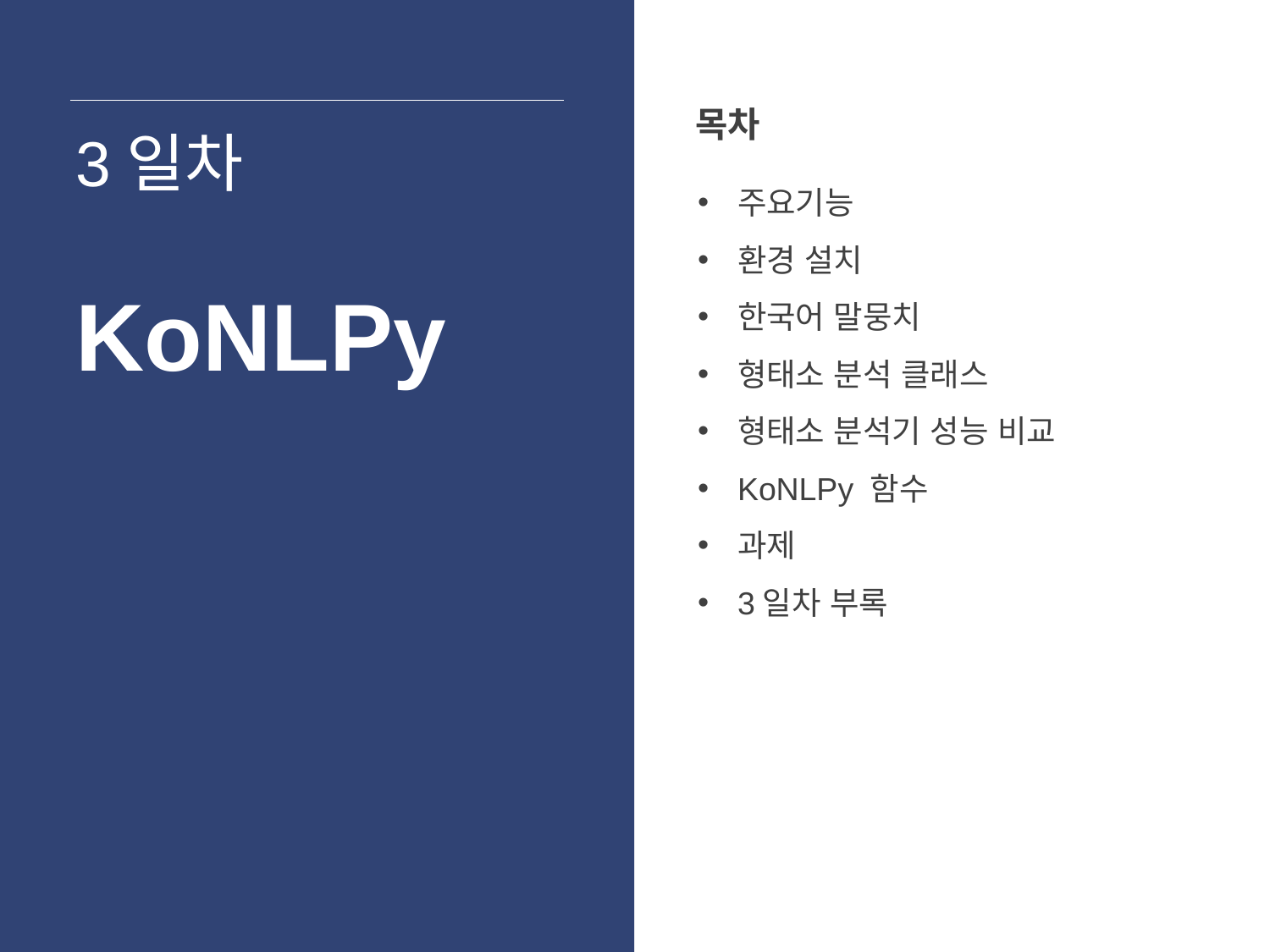

목차
3일차
주요기능
환경 설치
한국어 말뭉치
형태소 분석 클래스
형태소 분석기 성능 비교
KoNLPy 함수
과제
3일차 부록
KoNLPy